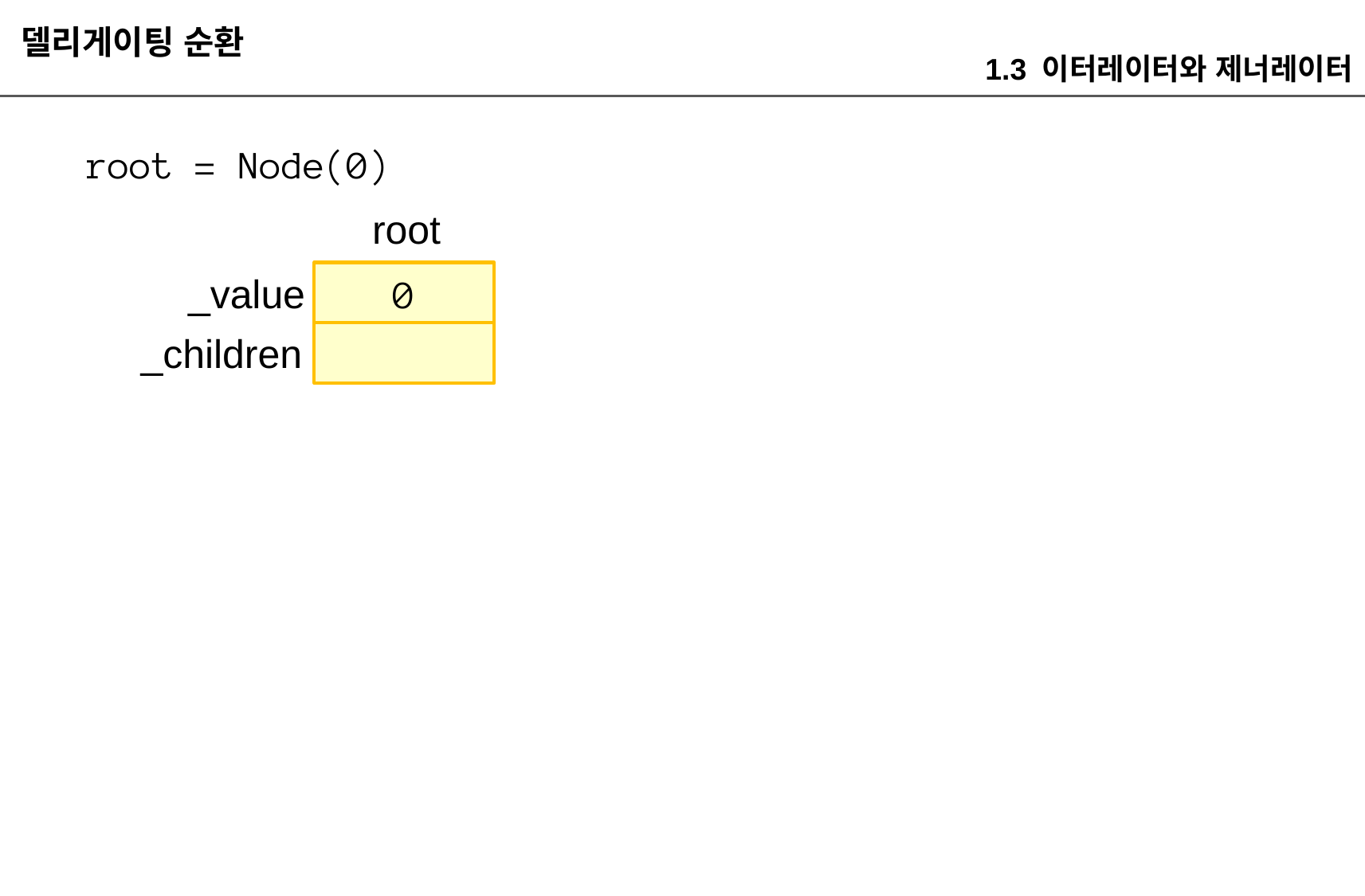

델리게이팅 순환
1.3 이터레이터와 제너레이터
root = Node(0)
root
_value
0
_children